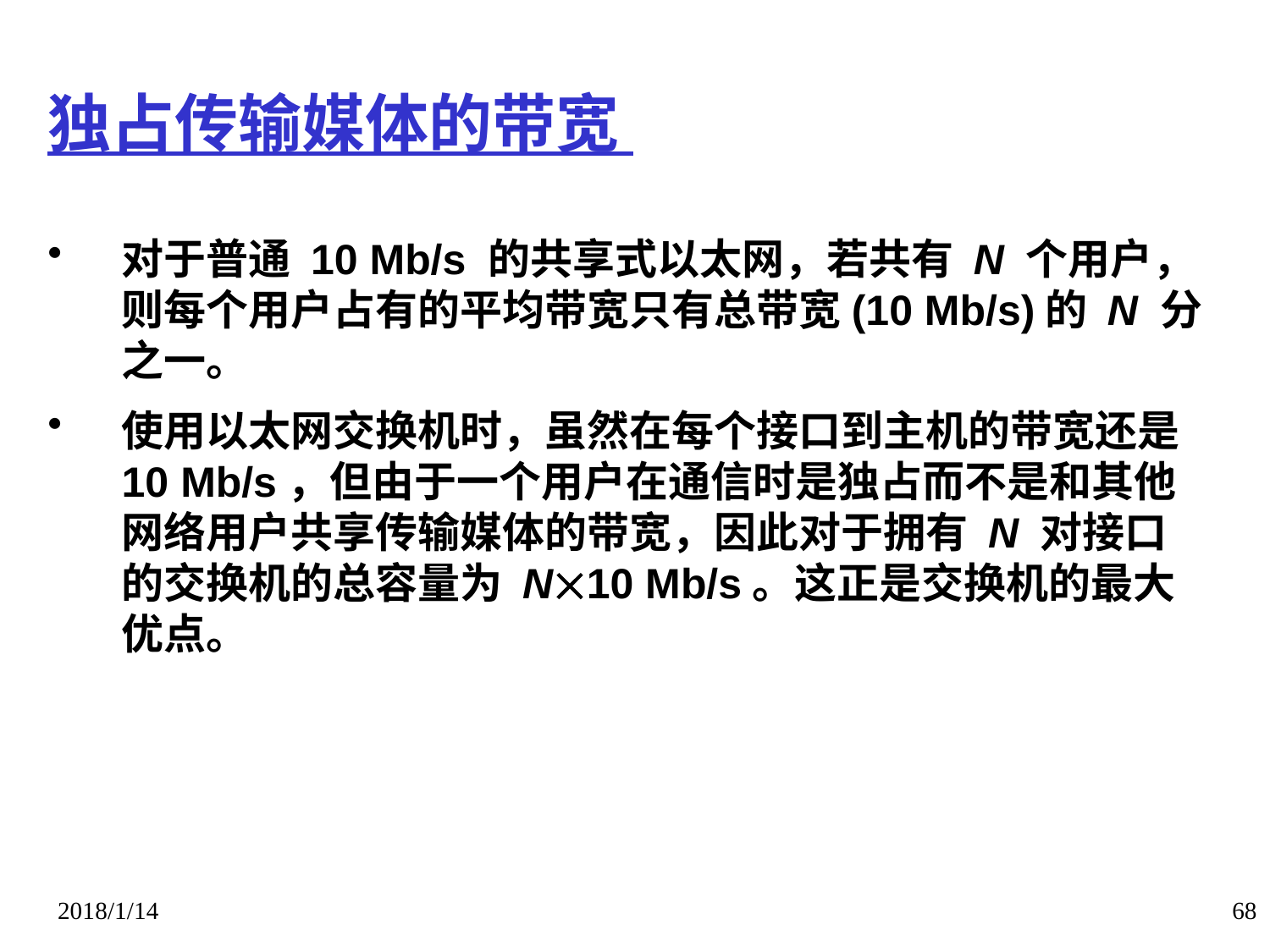

# 独占传输媒体的带宽
对于普通 10 Mb/s 的共享式以太网，若共有 N 个用户，则每个用户占有的平均带宽只有总带宽(10 Mb/s)的 N 分之一。
使用以太网交换机时，虽然在每个接口到主机的带宽还是 10 Mb/s，但由于一个用户在通信时是独占而不是和其他网络用户共享传输媒体的带宽，因此对于拥有 N 对接口的交换机的总容量为 N×10 Mb/s。这正是交换机的最大优点。
2018/1/14
68